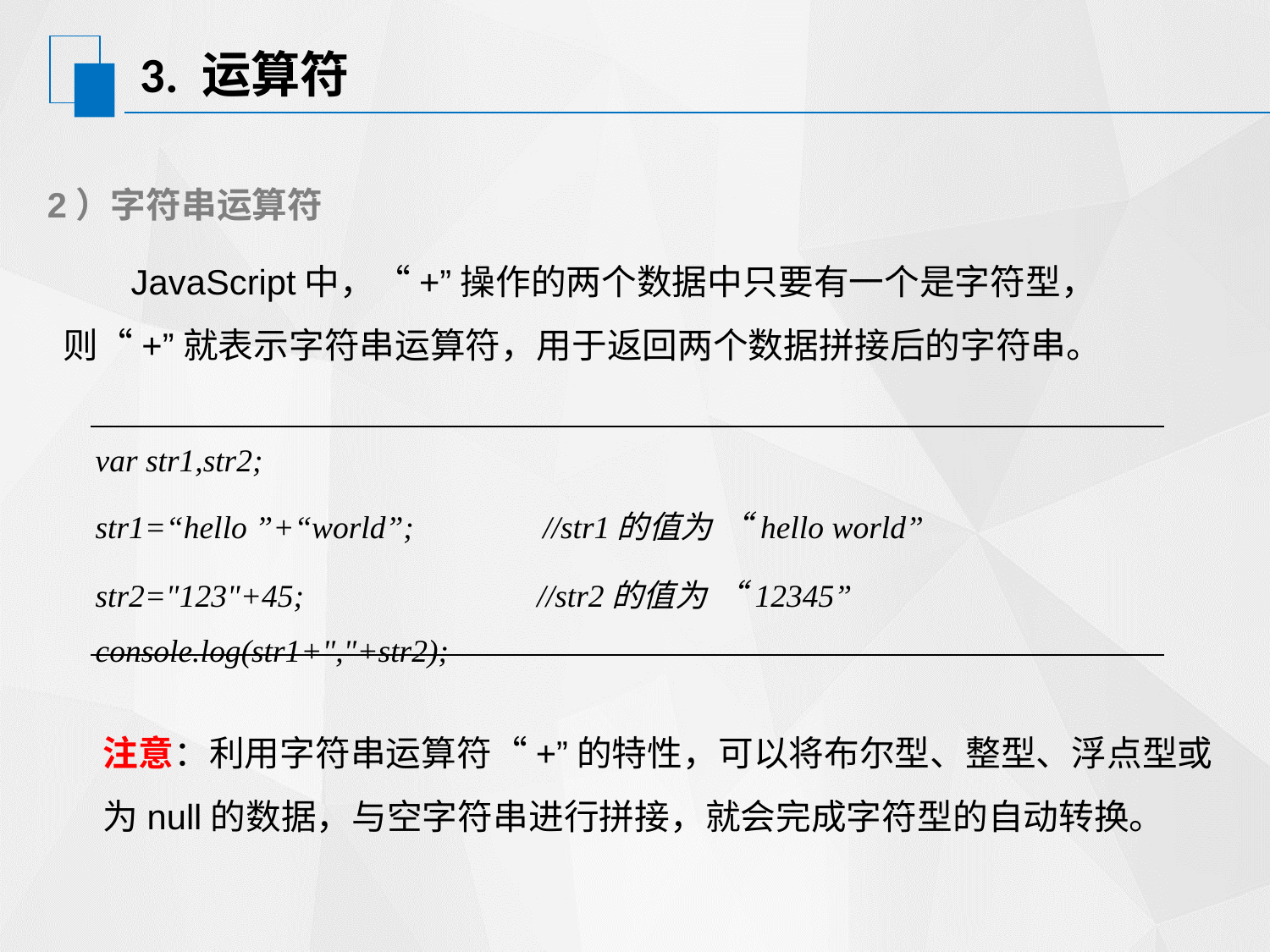

# 3. 运算符
2）字符串运算符
       JavaScript中，“+”操作的两个数据中只要有一个是字符型，则“+”就表示字符串运算符，用于返回两个数据拼接后的字符串。
| var str1,str2; str1=“hello ”+“world”; //str1的值为 “hello world” str2="123"+45; //str2的值为 “12345” console.log(str1+","+str2); |
| --- |
注意：利用字符串运算符“+”的特性，可以将布尔型、整型、浮点型或为null的数据，与空字符串进行拼接，就会完成字符型的自动转换。